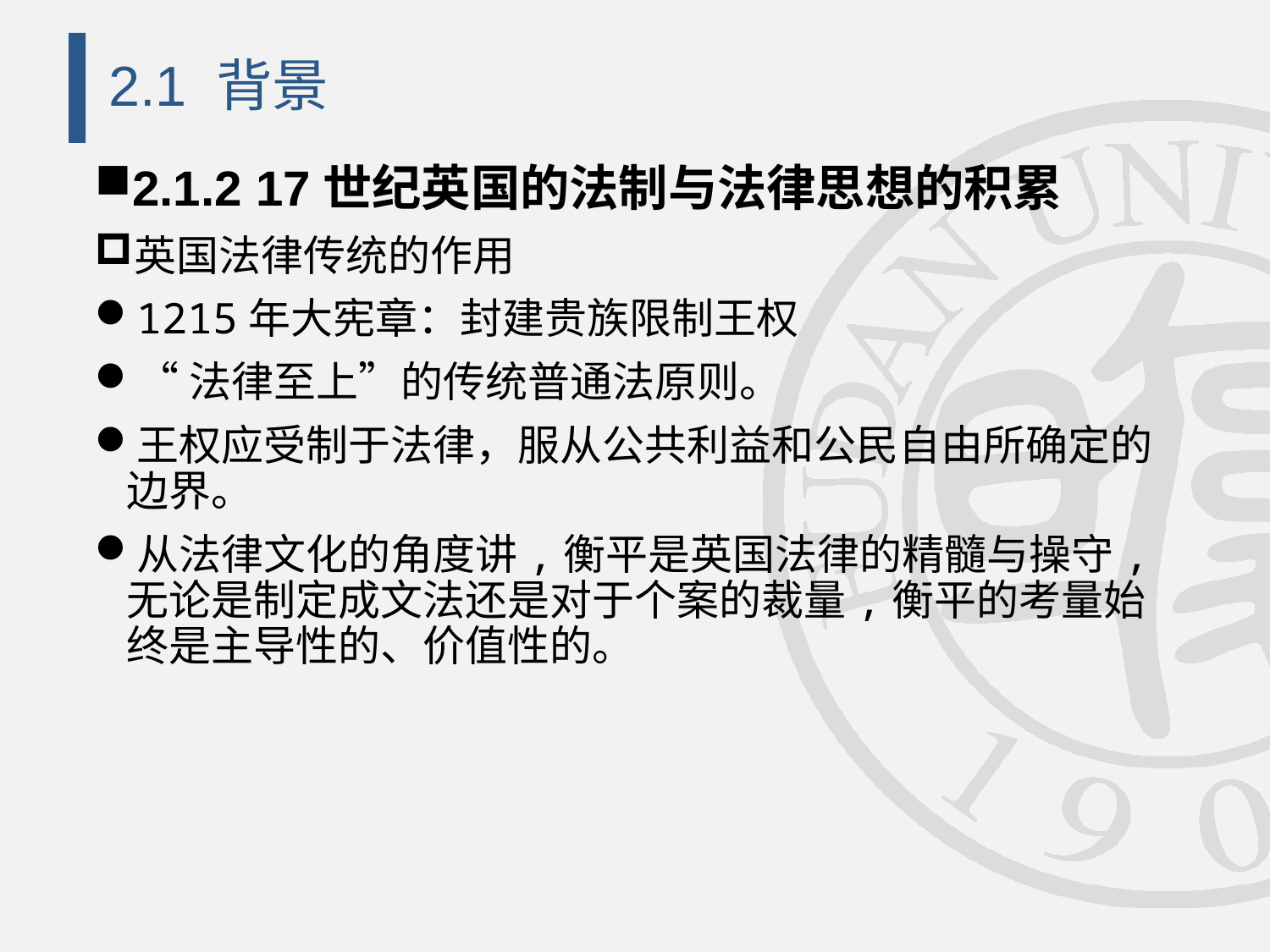

# 2.1 背景
2.1.2 17世纪英国的法制与法律思想的积累
英国法律传统的作用
1215年大宪章：封建贵族限制王权
“法律至上”的传统普通法原则。
王权应受制于法律，服从公共利益和公民自由所确定的边界。
从法律文化的角度讲,衡平是英国法律的精髓与操守,无论是制定成文法还是对于个案的裁量,衡平的考量始终是主导性的、价值性的。